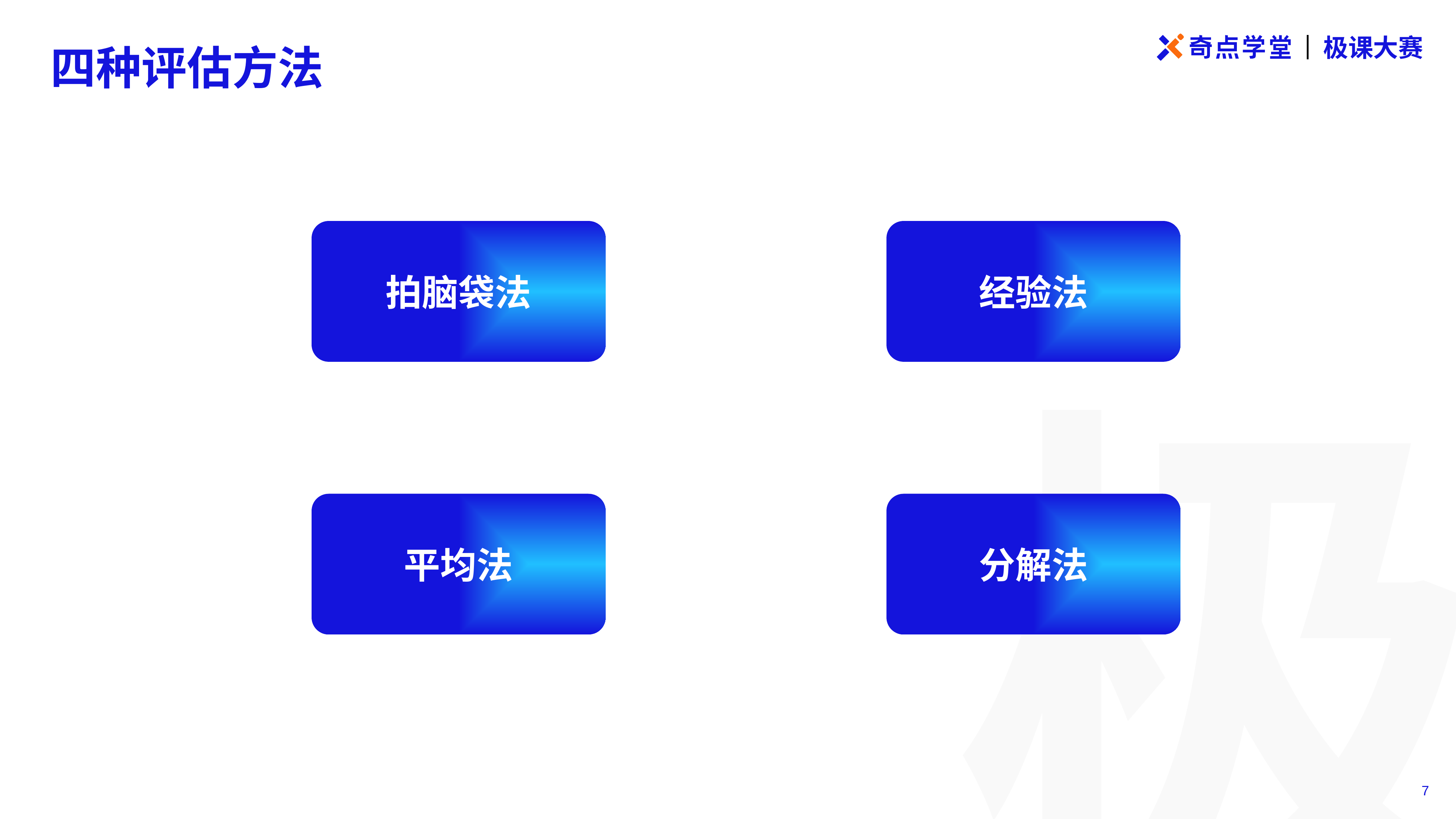

四种评估方法

拍脑袋法

经验法
13

平均法

分解法
7